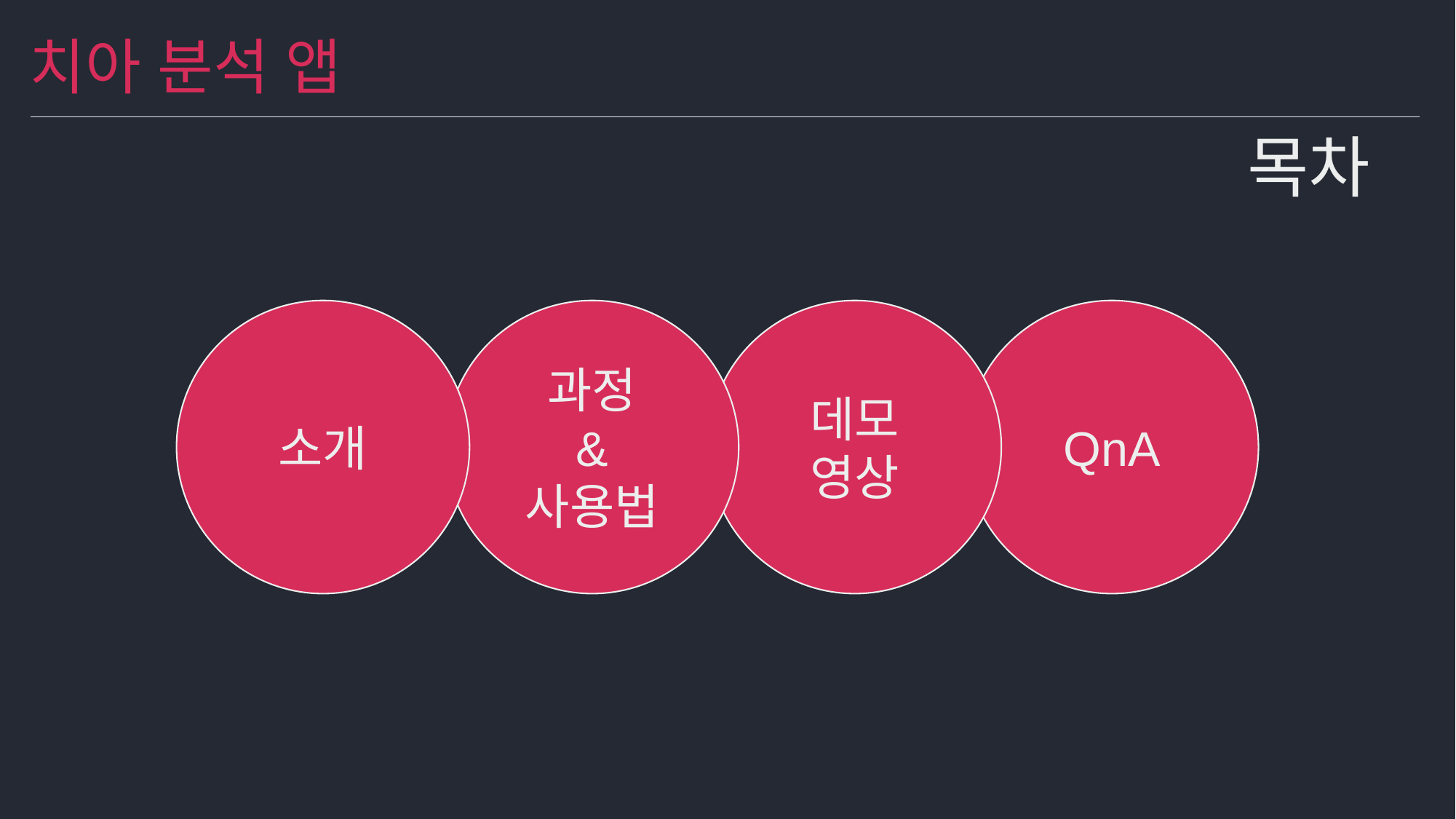

치아 분석 앱
목차
소개
과정
&
사용법
데모 영상
QnA